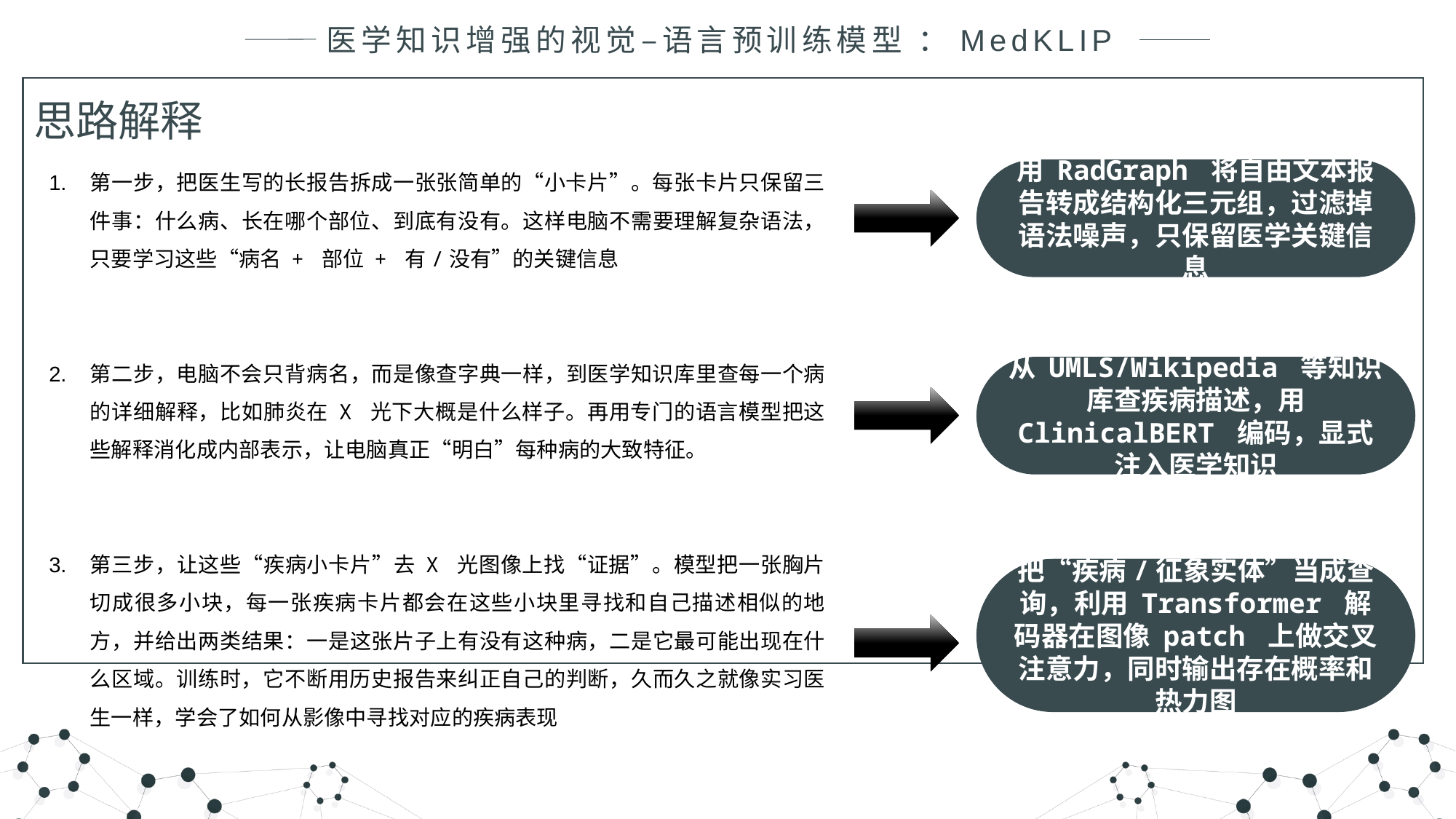

医学知识增强的视觉–语言预训练模型 ：MedKLIP
思路解释

第一步，把医生写的长报告拆成一张张简单的“小卡片”。每张卡片只保留三件事：什么病、长在哪个部位、到底有没有。这样电脑不需要理解复杂语法，只要学习这些“病名 + 部位 + 有/没有”的关键信息

第二步，电脑不会只背病名，而是像查字典一样，到医学知识库里查每一个病的详细解释，比如肺炎在 X 光下大概是什么样子。再用专门的语言模型把这些解释消化成内部表示，让电脑真正“明白”每种病的大致特征。

第三步，让这些“疾病小卡片”去 X 光图像上找“证据”。模型把一张胸片切成很多小块，每一张疾病卡片都会在这些小块里寻找和自己描述相似的地方，并给出两类结果：一是这张片子上有没有这种病，二是它最可能出现在什么区域。训练时，它不断用历史报告来纠正自己的判断，久而久之就像实习医生一样，学会了如何从影像中寻找对应的疾病表现
用 RadGraph 将自由文本报告转成结构化三元组，过滤掉语法噪声，只保留医学关键信息

从 UMLS/Wikipedia 等知识库查疾病描述，用 ClinicalBERT 编码，显式注入医学知识

把“疾病/征象实体”当成查询，利用 Transformer 解码器在图像 patch 上做交叉注意力，同时输出存在概率和热力图